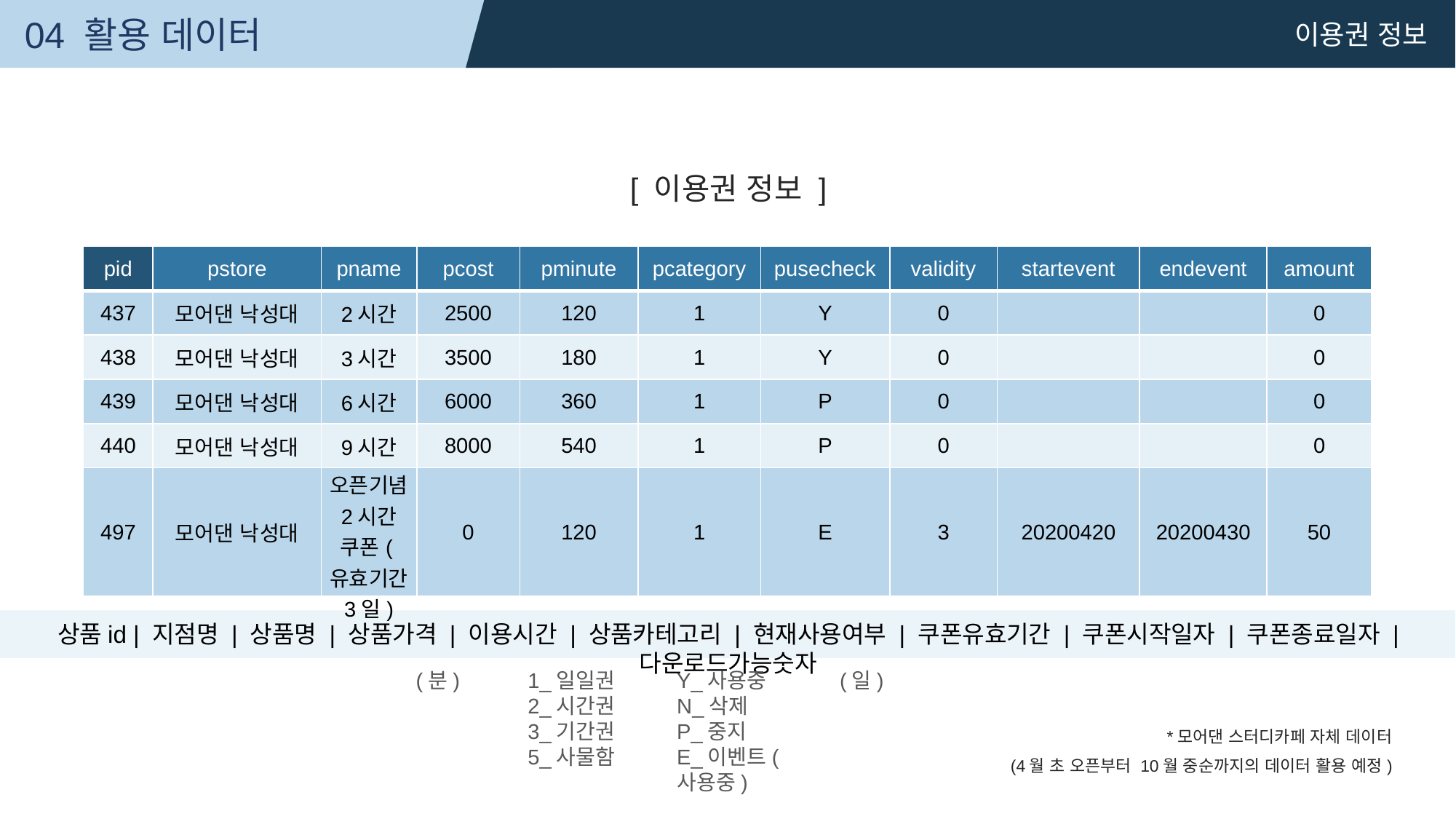

04 활용 데이터
이용권 정보
[ 이용권 정보 ]
| pid | pstore | pname | pcost | pminute | pcategory | pusecheck | validity | startevent | endevent | amount |
| --- | --- | --- | --- | --- | --- | --- | --- | --- | --- | --- |
| 437 | 모어댄 낙성대 | 2시간 | 2500 | 120 | 1 | Y | 0 |  |  | 0 |
| 438 | 모어댄 낙성대 | 3시간 | 3500 | 180 | 1 | Y | 0 |  |  | 0 |
| 439 | 모어댄 낙성대 | 6시간 | 6000 | 360 | 1 | P | 0 |  |  | 0 |
| 440 | 모어댄 낙성대 | 9시간 | 8000 | 540 | 1 | P | 0 |  |  | 0 |
| 497 | 모어댄 낙성대 | 오픈기념 2시간 쿠폰(유효기간 3일) | 0 | 120 | 1 | E | 3 | 20200420 | 20200430 | 50 |

상품id | 지점명 | 상품명 | 상품가격 | 이용시간 | 상품카테고리 | 현재사용여부 | 쿠폰유효기간 | 쿠폰시작일자 | 쿠폰종료일자 | 다운로드가능숫자
(분)
1_일일권
2_시간권
3_기간권
5_사물함
Y_사용중
N_삭제
P_중지
E_이벤트(사용중)
(일)
*모어댄 스터디카페 자체 데이터
(4월 초 오픈부터 10월 중순까지의 데이터 활용 예정)